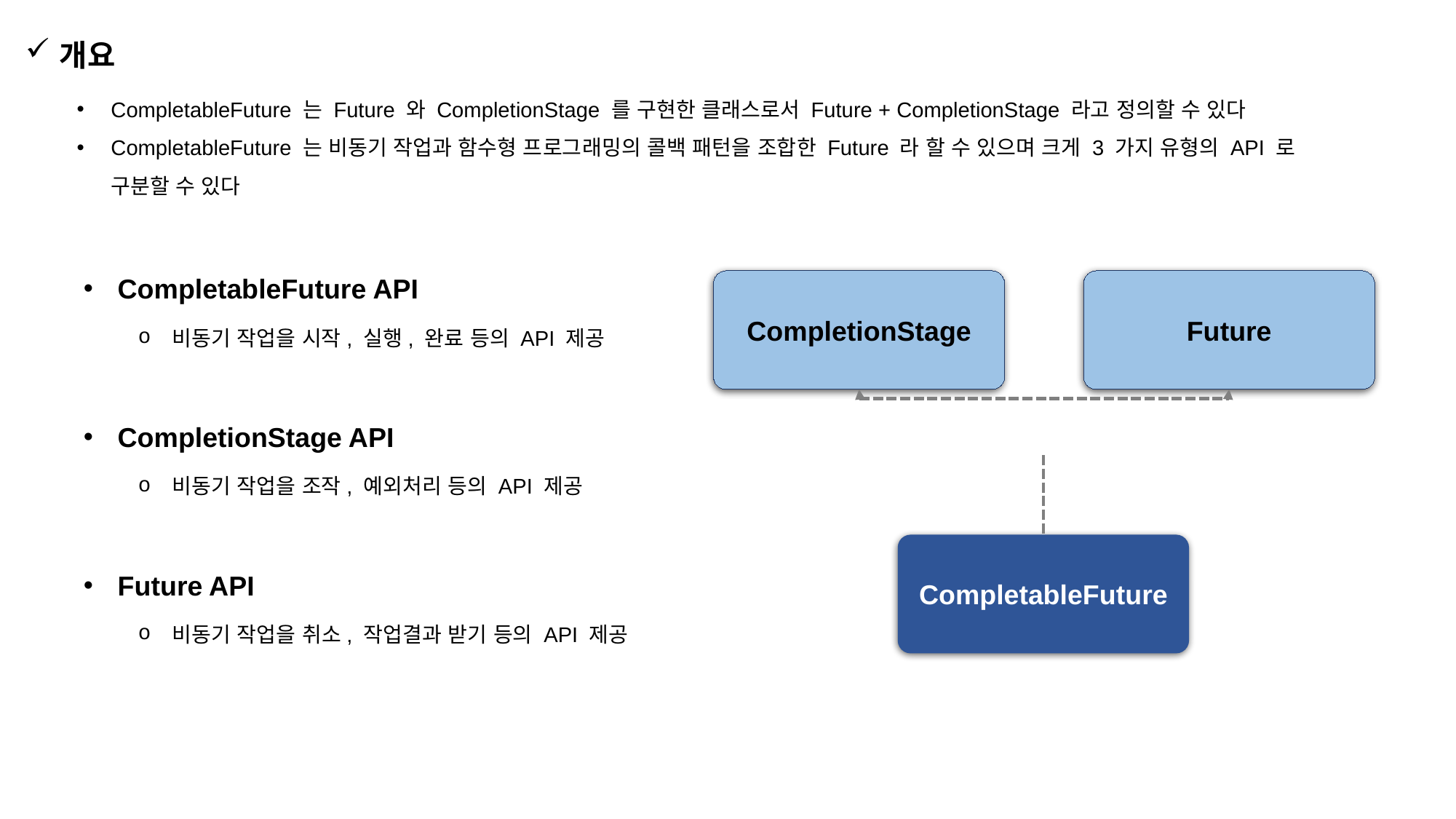

개요
CompletableFuture 는 Future 와 CompletionStage 를 구현한 클래스로서 Future + CompletionStage 라고 정의할 수 있다
CompletableFuture 는 비동기 작업과 함수형 프로그래밍의 콜백 패턴을 조합한 Future 라 할 수 있으며 크게 3 가지 유형의 API 로 구분할 수 있다
CompletableFuture API
비동기 작업을 시작, 실행, 완료 등의 API 제공

CompletionStage API
비동기 작업을 조작, 예외처리 등의 API 제공

Future API
비동기 작업을 취소, 작업결과 받기 등의 API 제공
CompletionStage
Future
CompletableFuture